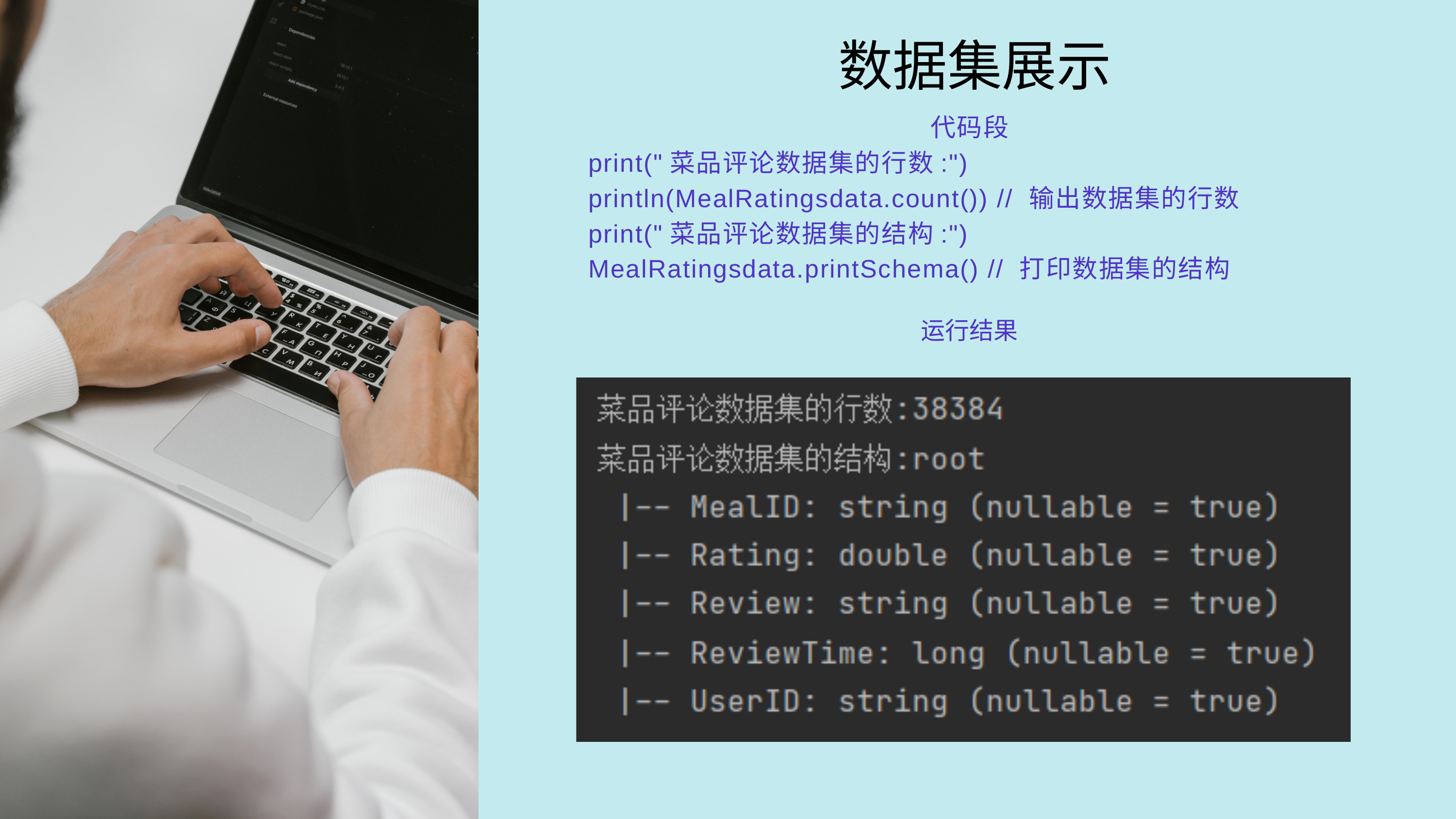

数据集展示
代码段
print("菜品评论数据集的行数:")
println(MealRatingsdata.count()) // 输出数据集的行数
print("菜品评论数据集的结构:")
MealRatingsdata.printSchema() // 打印数据集的结构
运行结果